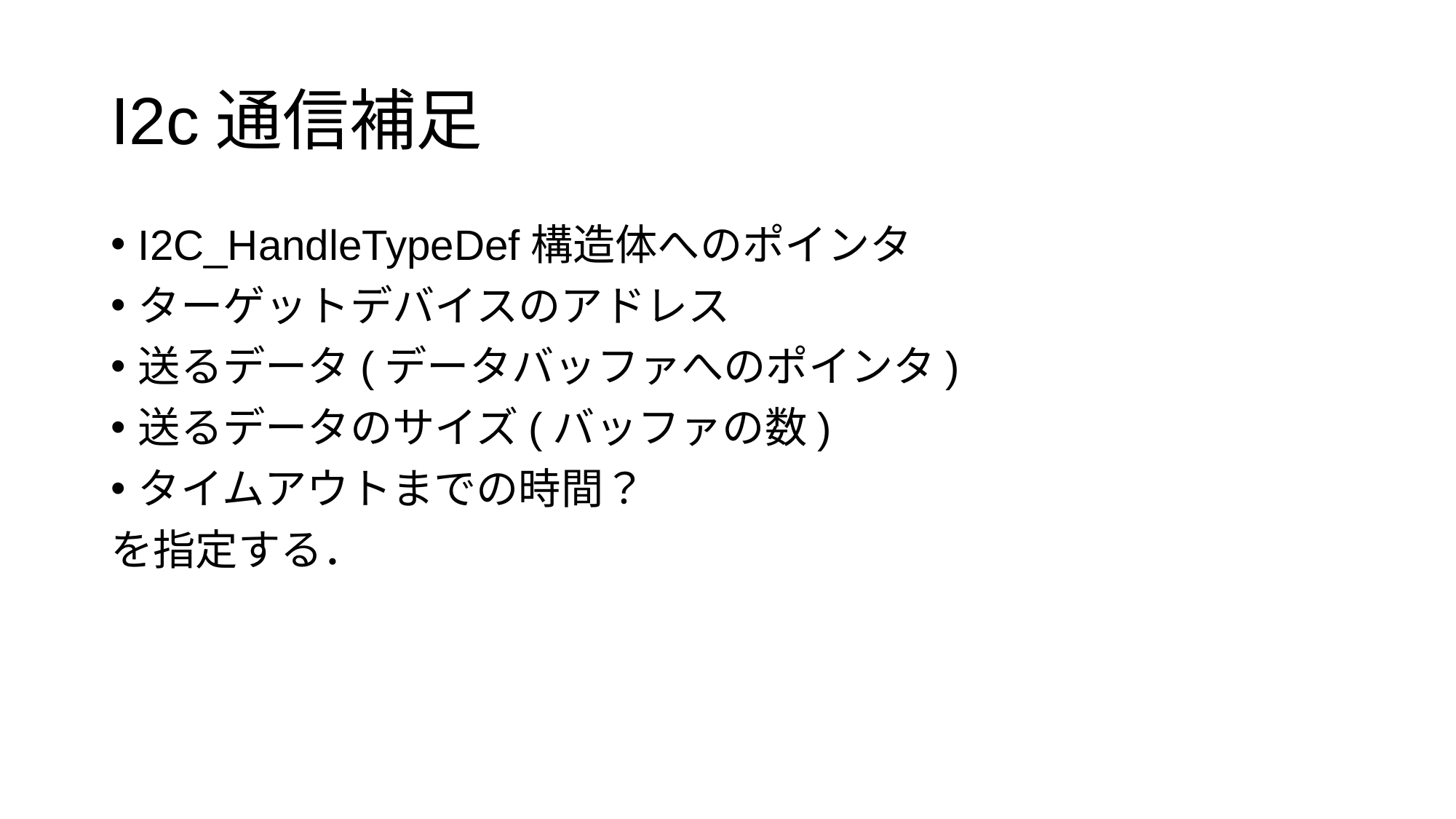

# I2c通信補足
I2C_HandleTypeDef構造体へのポインタ
ターゲットデバイスのアドレス
送るデータ(データバッファへのポインタ)
送るデータのサイズ(バッファの数)
タイムアウトまでの時間？
を指定する．